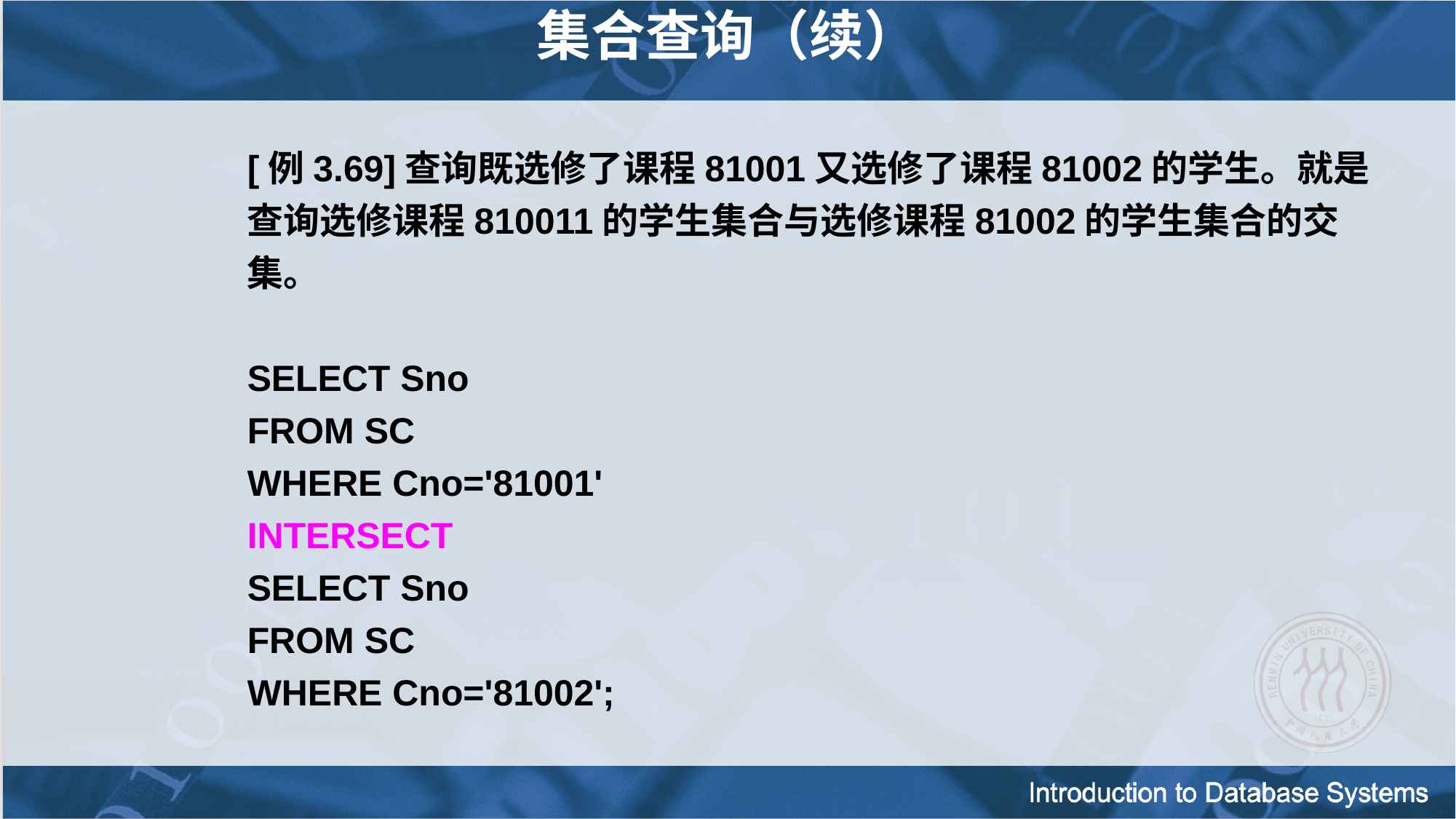

集合查询（续）
[例3.69]查询既选修了课程81001又选修了课程81002的学生。就是查询选修课程810011的学生集合与选修课程81002的学生集合的交集。

SELECT Sno
FROM SC
WHERE Cno='81001'
INTERSECT
SELECT Sno
FROM SC
WHERE Cno='81002';